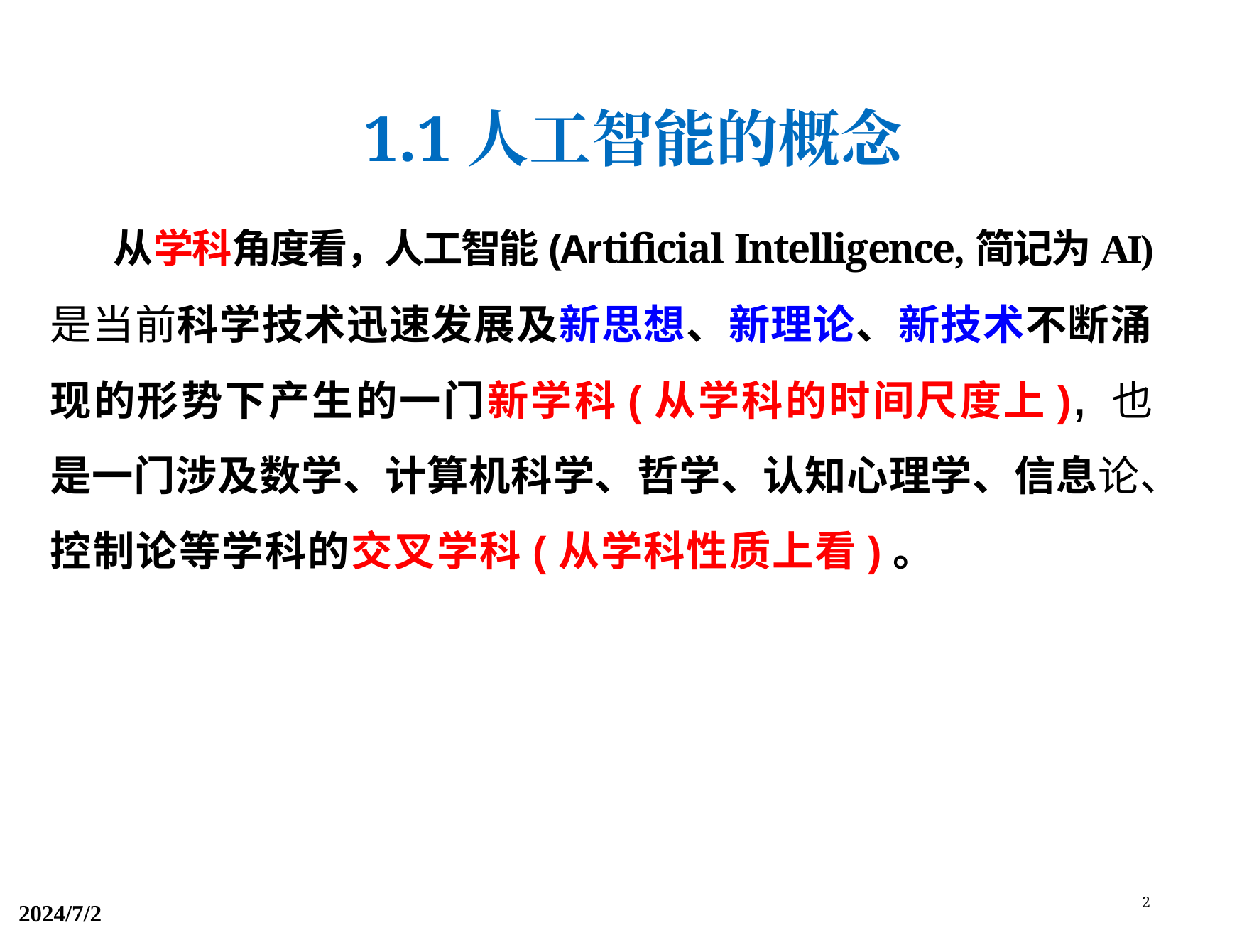

1.1人工智能的概念

从学科角度看，人工智能(Artificial Intelligence,简记为AI)
是当前科学技术迅速发展及新思想、新理论、新技术不断涌  现的形势下产生的一门新学科(从学科的时间尺度上), 也   是一门涉及数学、计算机科学、哲学、认知心理学、信息论、 控制论等学科的交叉学科(从学科性质上看)。

2

2024/7/2